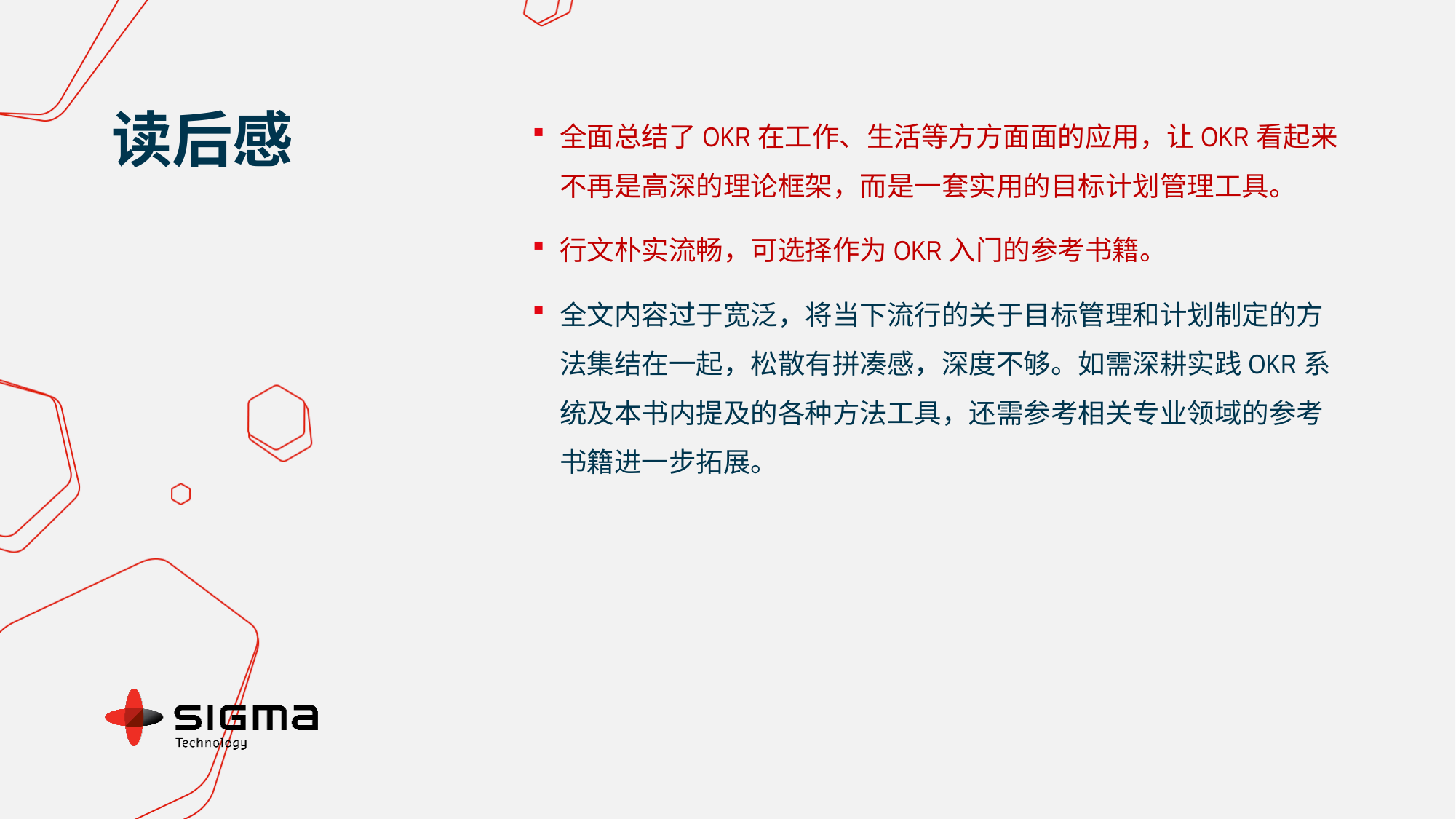

# 读后感
全面总结了OKR在工作、生活等方方面面的应用，让OKR看起来不再是高深的理论框架，而是一套实用的目标计划管理工具。
行文朴实流畅，可选择作为OKR入门的参考书籍。
全文内容过于宽泛，将当下流行的关于目标管理和计划制定的方法集结在一起，松散有拼凑感，深度不够。如需深耕实践OKR系统及本书内提及的各种方法工具，还需参考相关专业领域的参考书籍进一步拓展。